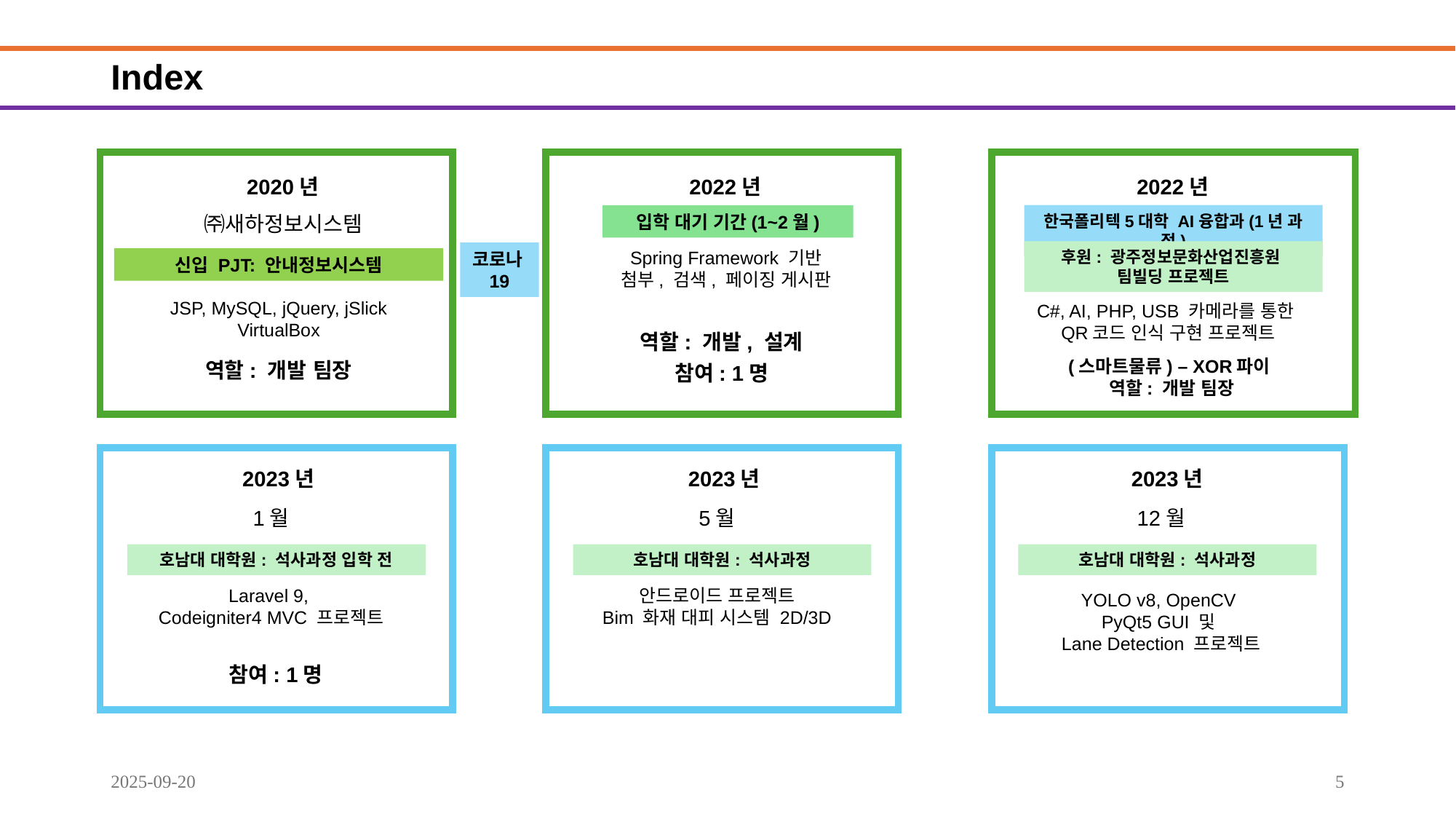

# Index

2020년
2022년
2022년
㈜새하정보시스템
입학 대기 기간(1~2월)
한국폴리텍5대학 AI융합과(1년 과정)
Spring Framework 기반
첨부, 검색, 페이징 게시판
후원: 광주정보문화산업진흥원
팀빌딩 프로젝트
코로나19
신입 PJT: 안내정보시스템
JSP, MySQL, jQuery, jSlick
VirtualBox
C#, AI, PHP, USB 카메라를 통한
QR코드 인식 구현 프로젝트
역할: 개발, 설계
(스마트물류) – XOR파이
역할: 개발 팀장
역할: 개발 팀장
참여: 1명

2023년
2023년
2023년
1월
5월
12월
호남대 대학원: 석사과정 입학 전
호남대 대학원: 석사과정
호남대 대학원: 석사과정
Laravel 9,
Codeigniter4 MVC 프로젝트
안드로이드 프로젝트
Bim 화재 대피 시스템 2D/3D
YOLO v8, OpenCV
PyQt5 GUI 및
Lane Detection 프로젝트
참여: 1명
2025-09-20
5